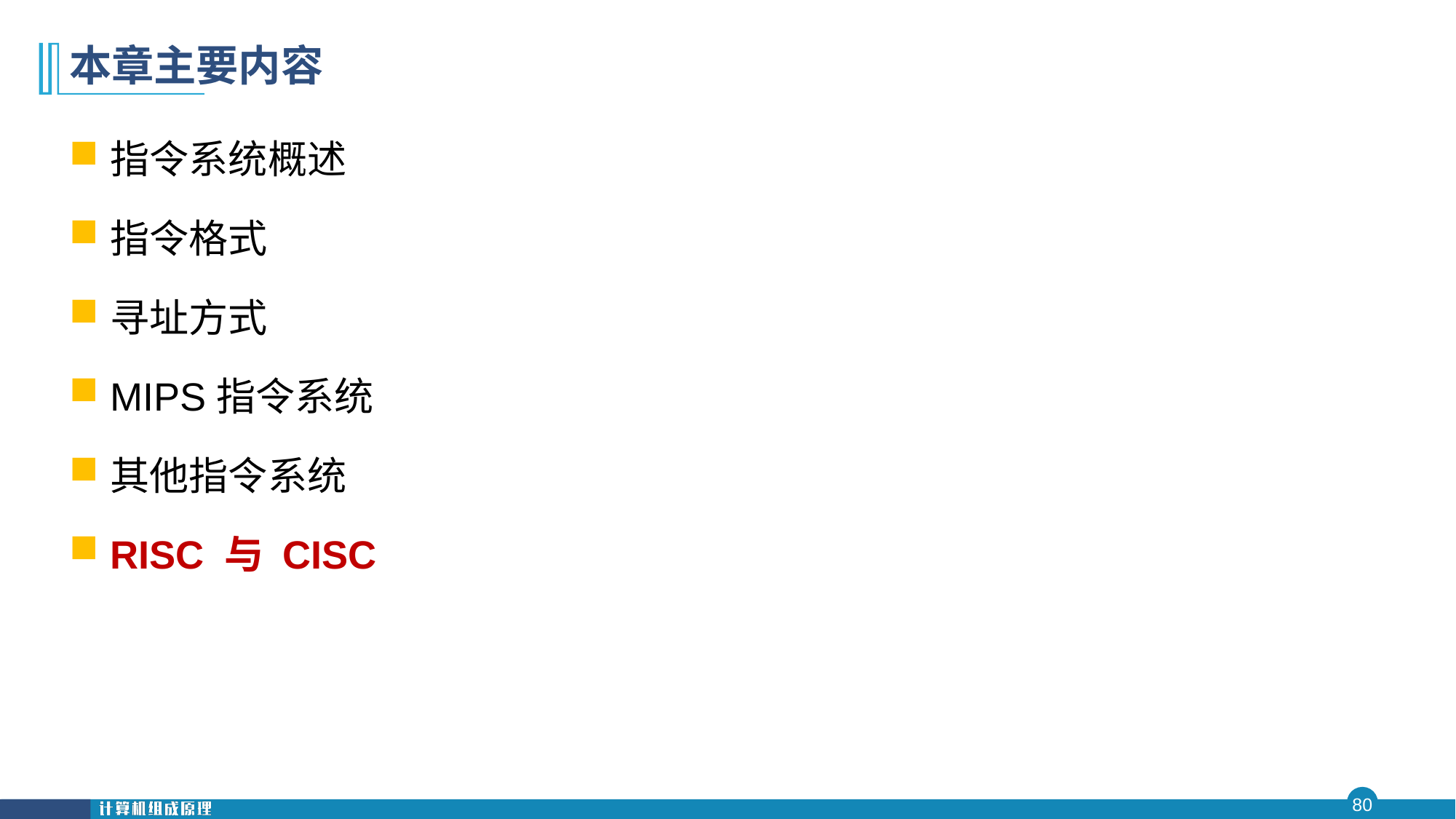

# 本章主要内容
指令系统概述
指令格式
寻址方式
MIPS指令系统
其他指令系统
RISC 与 CISC